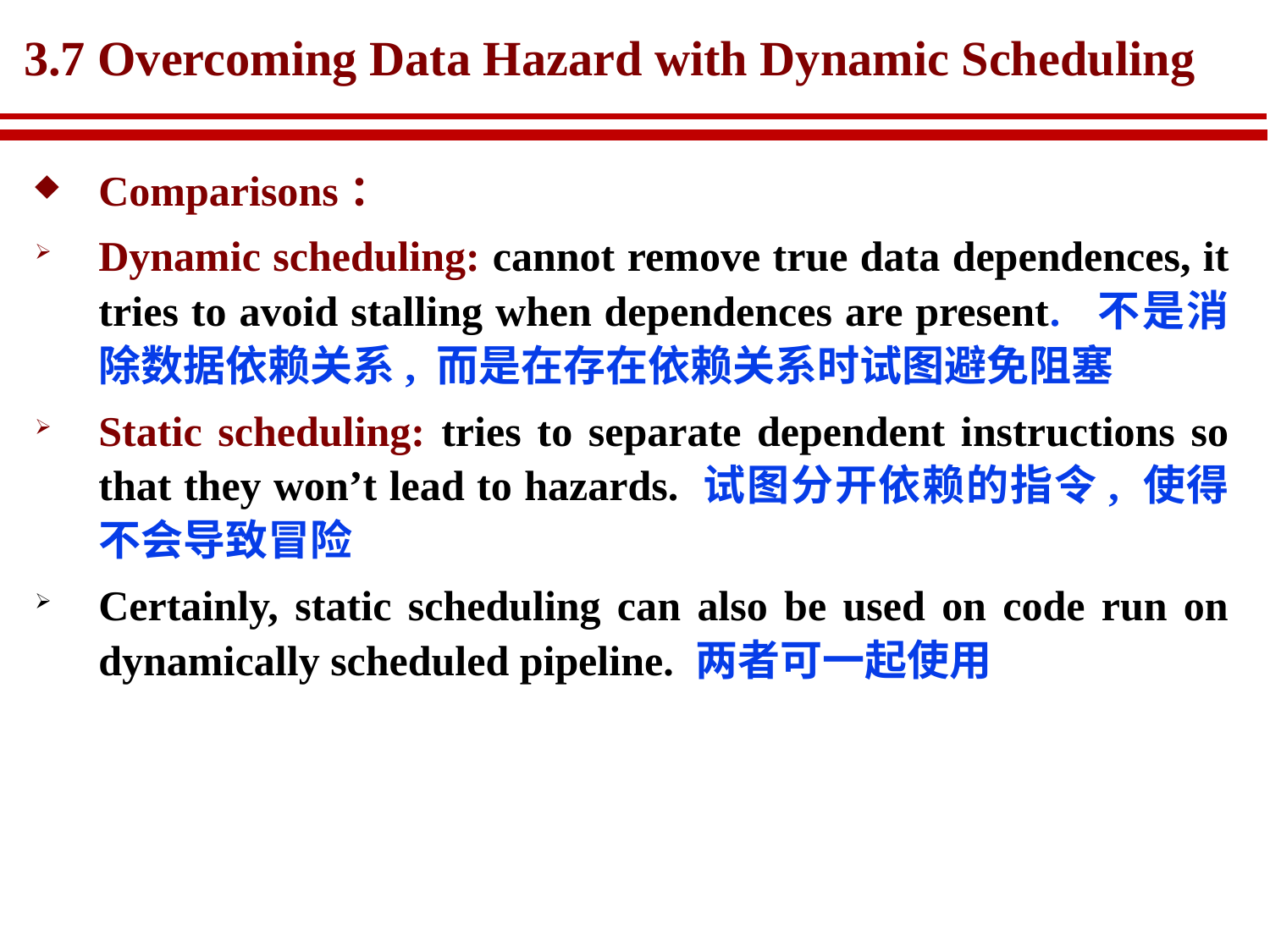

# 3.7 Overcoming Data Hazard with Dynamic Scheduling
Comparisons：
Dynamic scheduling: cannot remove true data dependences, it tries to avoid stalling when dependences are present.  不是消除数据依赖关系, 而是在存在依赖关系时试图避免阻塞
Static scheduling: tries to separate dependent instructions so that they won’t lead to hazards. 试图分开依赖的指令, 使得不会导致冒险
Certainly, static scheduling can also be used on code run on dynamically scheduled pipeline. 两者可一起使用